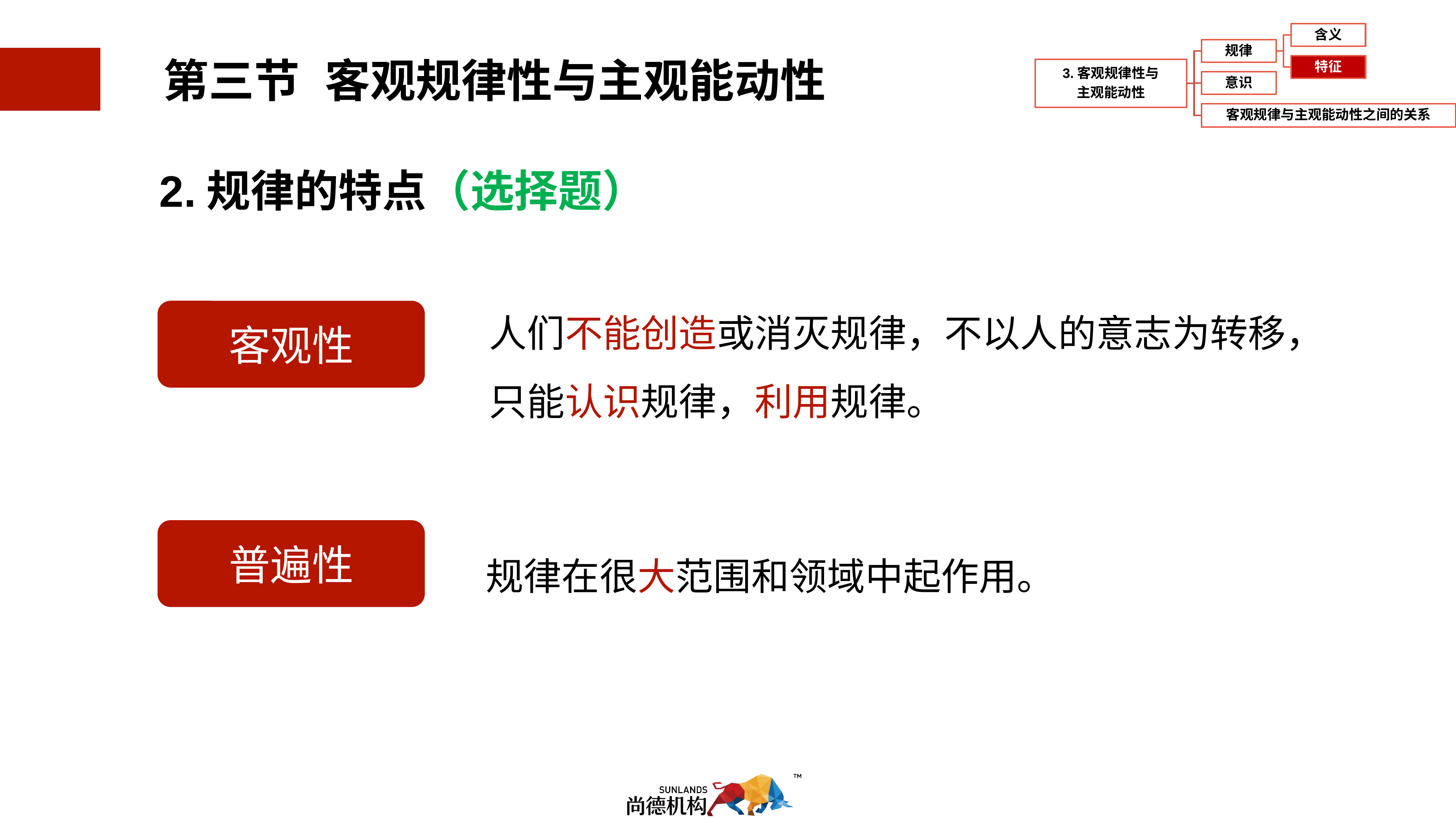

3.客观规律性与
主观能动性
规律
含义
特征
意识
客观规律与主观能动性之间的关系
1.3.1自然规律和社会规律
2.规律的特点（选择题）
人们不能创造或消灭规律，不以人的意志为转移，
只能认识规律，利用规律。
客观性
普遍性
规律在很大范围和领域中起作用。